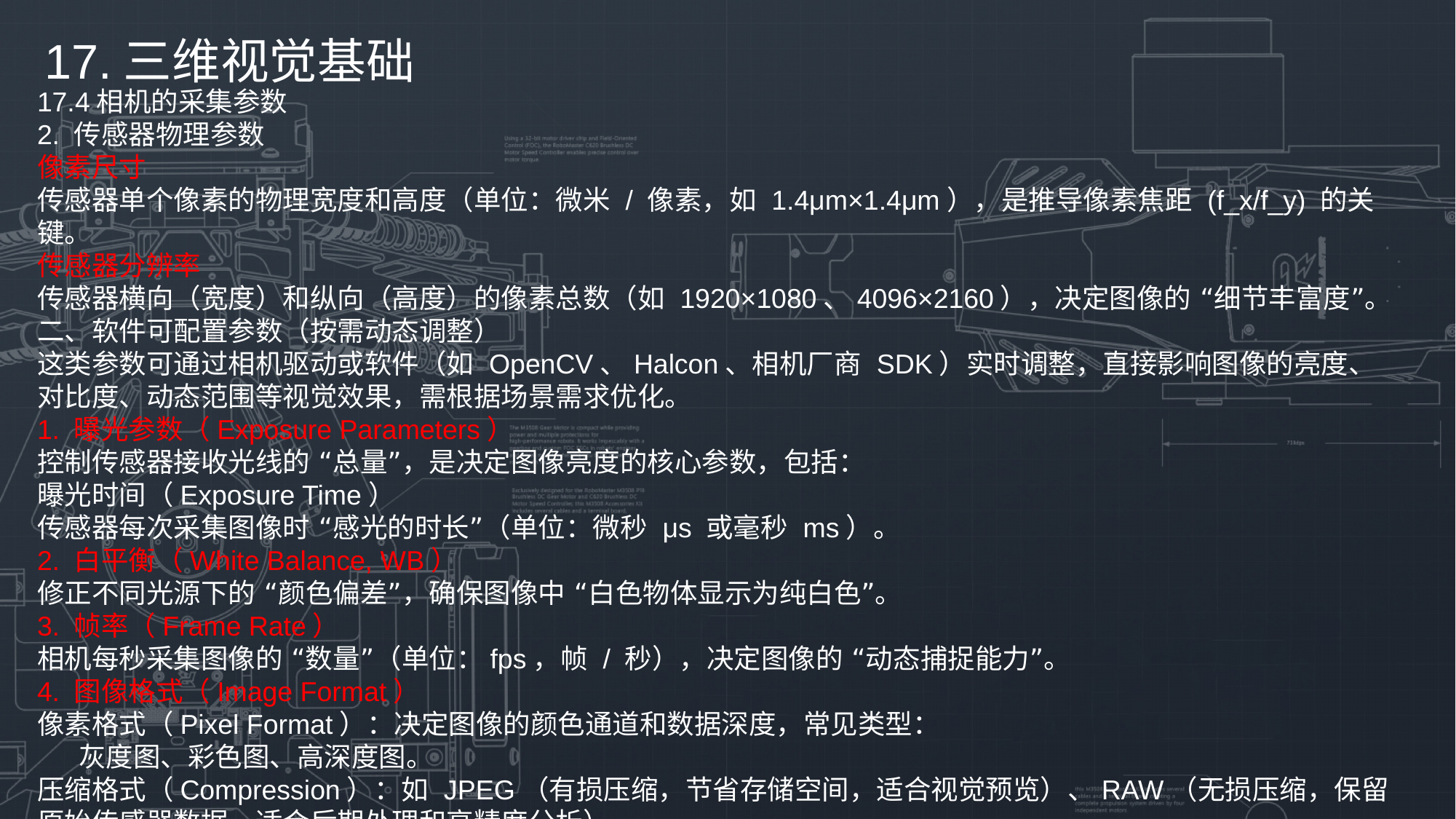

17.三维视觉基础
17.4相机的采集参数
2. 传感器物理参数
像素尺寸
传感器单个像素的物理宽度和高度（单位：微米 / 像素，如 1.4μm×1.4μm），是推导像素焦距 (f_x/f_y) 的关键。
传感器分辨率
传感器横向（宽度）和纵向（高度）的像素总数（如 1920×1080、4096×2160），决定图像的 “细节丰富度”。
二、软件可配置参数（按需动态调整）
这类参数可通过相机驱动或软件（如 OpenCV、Halcon、相机厂商 SDK）实时调整，直接影响图像的亮度、对比度、动态范围等视觉效果，需根据场景需求优化。
1. 曝光参数（Exposure Parameters）
控制传感器接收光线的 “总量”，是决定图像亮度的核心参数，包括：
曝光时间（Exposure Time）
传感器每次采集图像时 “感光的时长”（单位：微秒 μs 或毫秒 ms）。
2. 白平衡（White Balance, WB）
修正不同光源下的 “颜色偏差”，确保图像中 “白色物体显示为纯白色”。
3. 帧率（Frame Rate）
相机每秒采集图像的 “数量”（单位：fps，帧 / 秒），决定图像的 “动态捕捉能力”。
4. 图像格式（Image Format）
像素格式（Pixel Format）：决定图像的颜色通道和数据深度，常见类型：
    灰度图、彩色图、高深度图。
压缩格式（Compression）：如 JPEG（有损压缩，节省存储空间，适合视觉预览）、RAW（无损压缩，保留原始传感器数据，适合后期处理和高精度分析）。